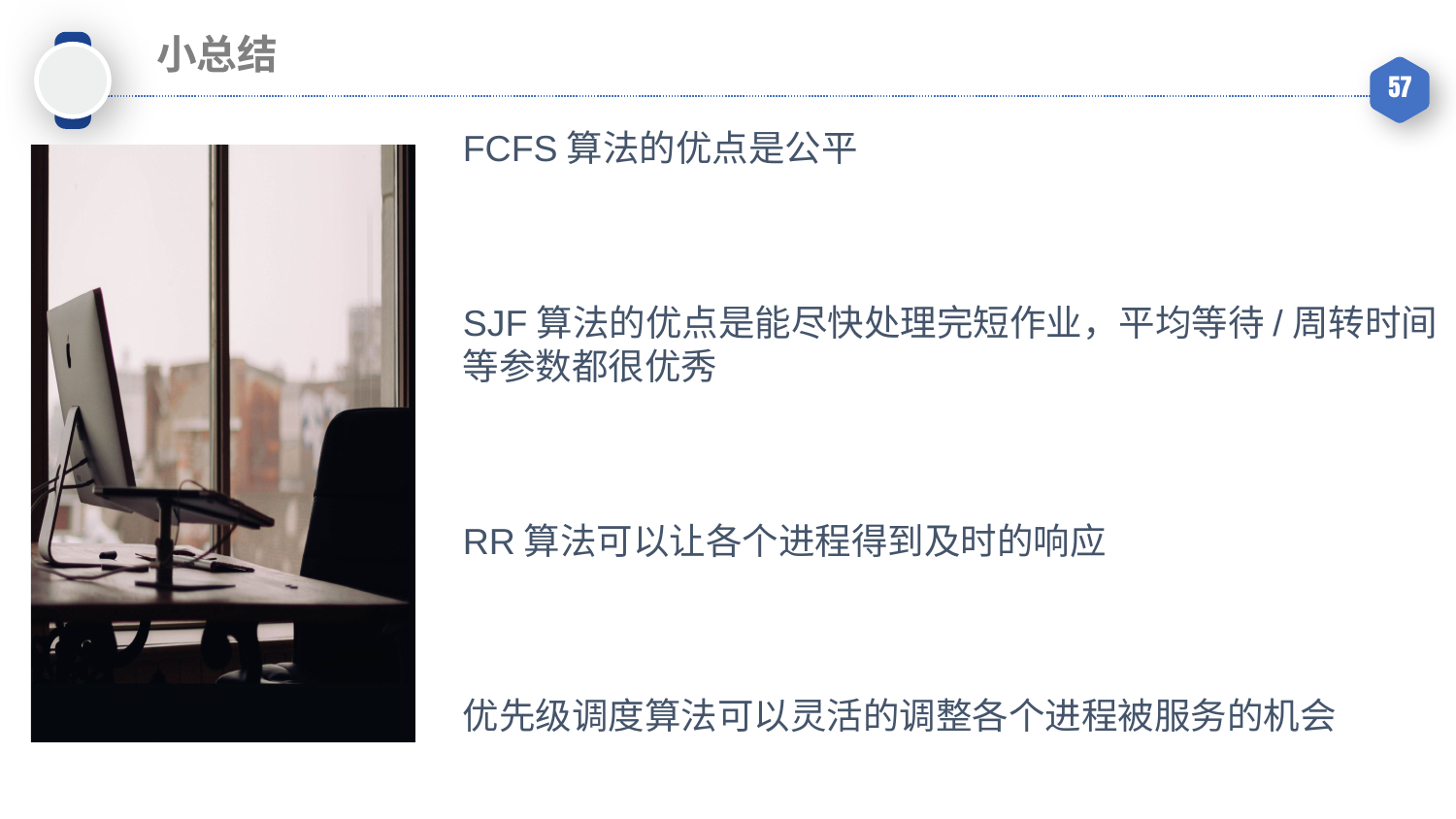

小总结
FCFS算法的优点是公平

SJF算法的优点是能尽快处理完短作业，平均等待/周转时间等参数都很优秀

RR算法可以让各个进程得到及时的响应

优先级调度算法可以灵活的调整各个进程被服务的机会